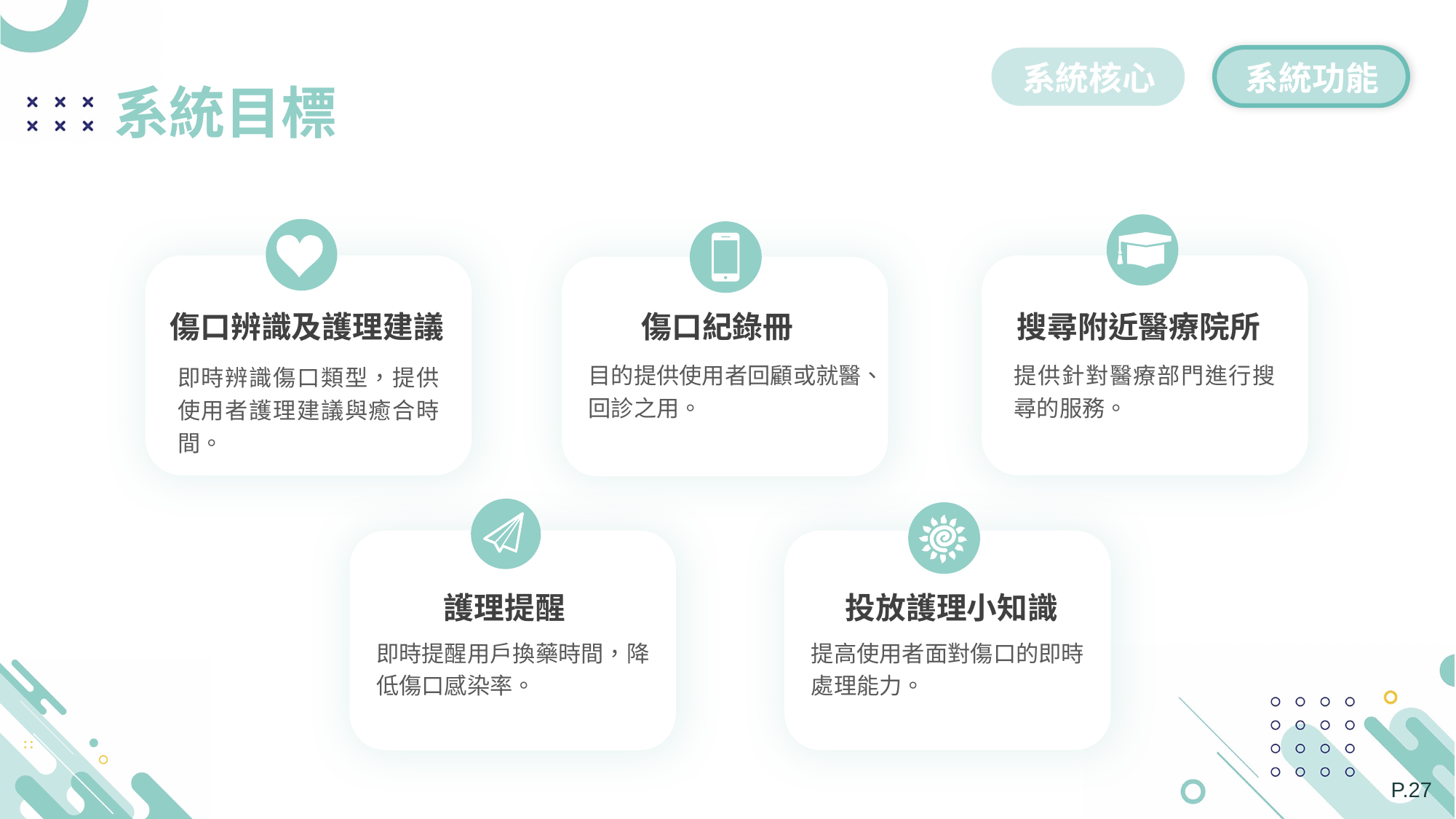

系統功能
系統核心
系統目標

傷口辨識及護理建議
傷口紀錄冊
搜尋附近醫療院所
目的提供使用者回顧或就醫、回診之用。
提供針對醫療部門進行搜尋的服務。
即時辨識傷口類型，提供使用者護理建議與癒合時間。

護理提醒
投放護理小知識
即時提醒用戶換藥時間，降低傷口感染率。
提高使用者面對傷口的即時處理能力。